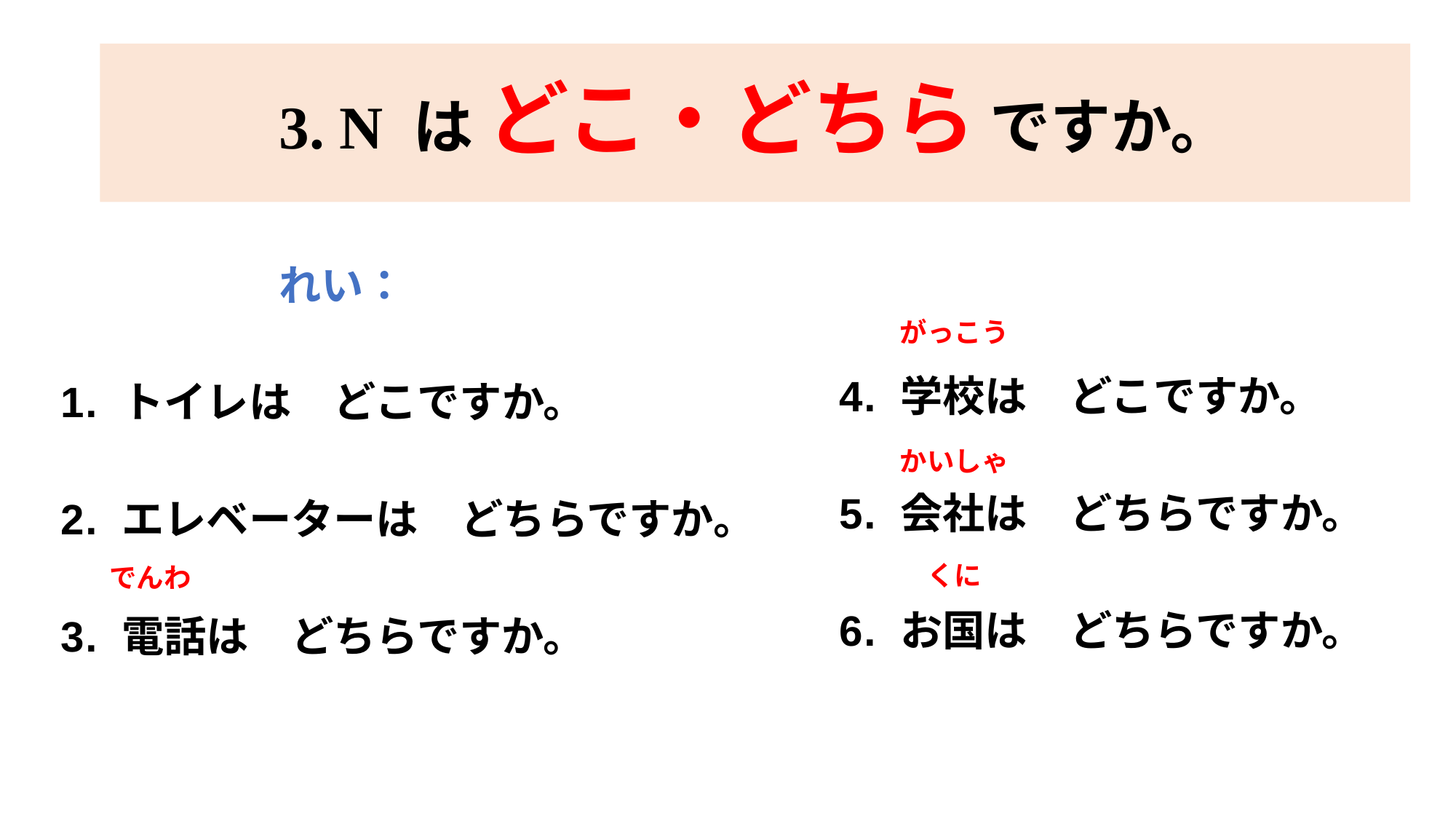

# 3. N は どこ・どちら ですか。
		れい：
トイレは　どこですか。
エレベーターは　どちらですか。
電話は　どちらですか。
がっこう
学校は　どこですか。
会社は　どちらですか。
お国は　どちらですか。
かいしゃ
くに
でんわ